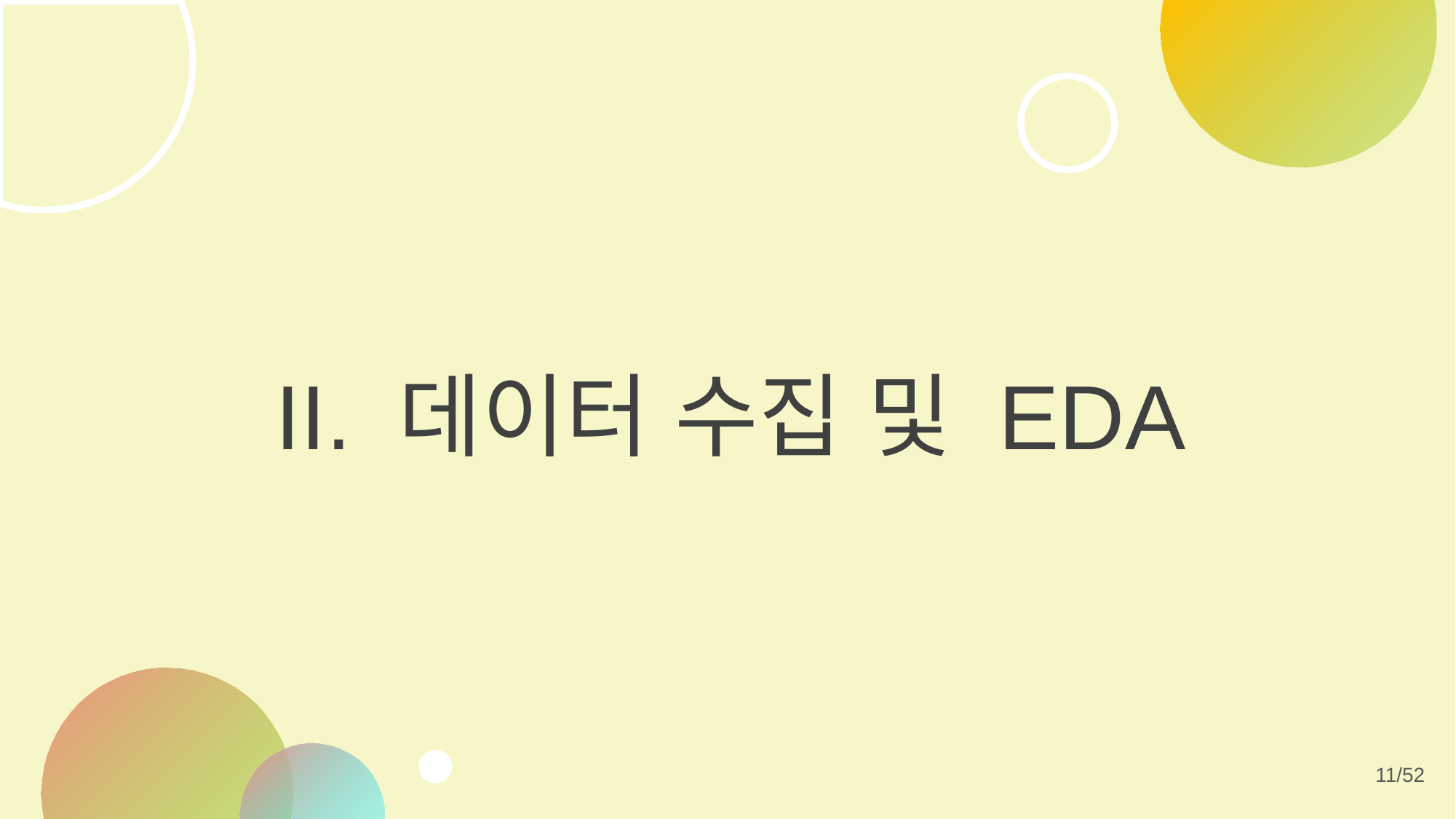

# II. 데이터 수집 및 EDA
11/52